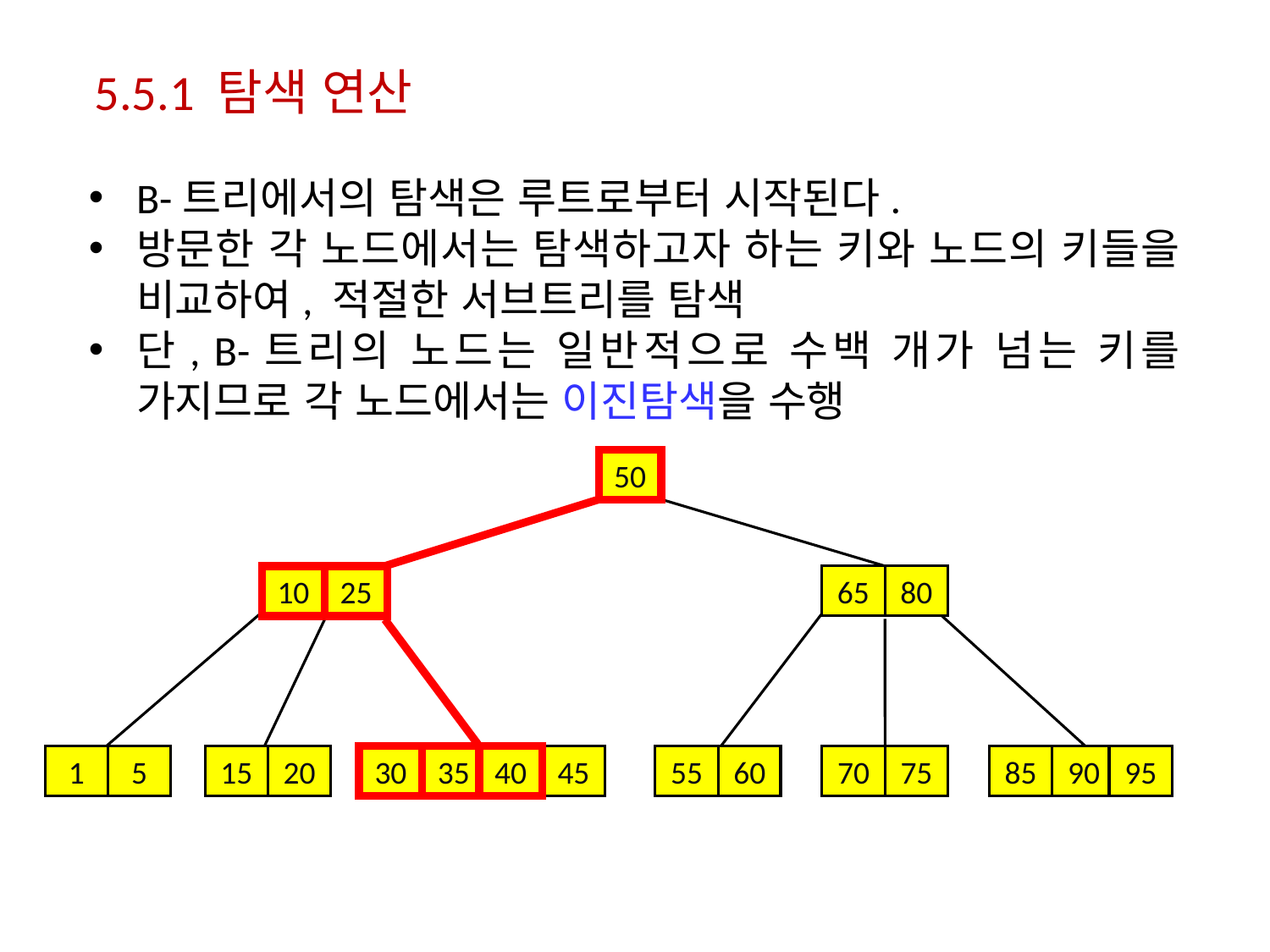

5.5.1 탐색 연산
B-트리에서의 탐색은 루트로부터 시작된다.
방문한 각 노드에서는 탐색하고자 하는 키와 노드의 키들을 비교하여, 적절한 서브트리를 탐색
단, B-트리의 노드는 일반적으로 수백 개가 넘는 키를 가지므로 각 노드에서는 이진탐색을 수행
50

10
25
65
80

1
5
15
20
55
60
70
75
85
90
95
30
35
40
45